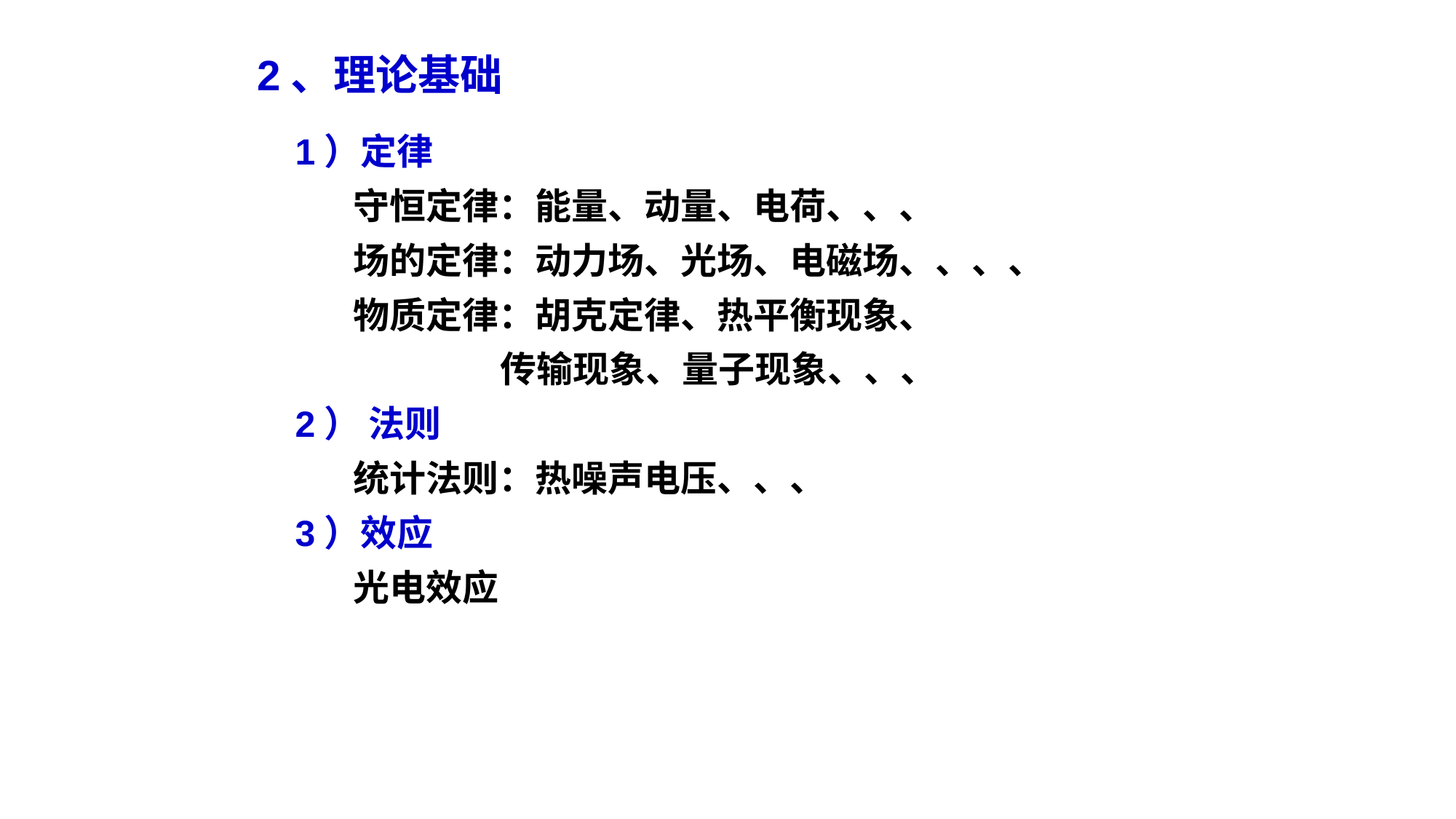

# 2、理论基础
1）定律
      守恒定律：能量、动量、电荷、、、
      场的定律：动力场、光场、电磁场、、、、
      物质定律：胡克定律、热平衡现象、
                        传输现象、量子现象、、、
2） 法则
      统计法则：热噪声电压、、、
3）效应
      光电效应